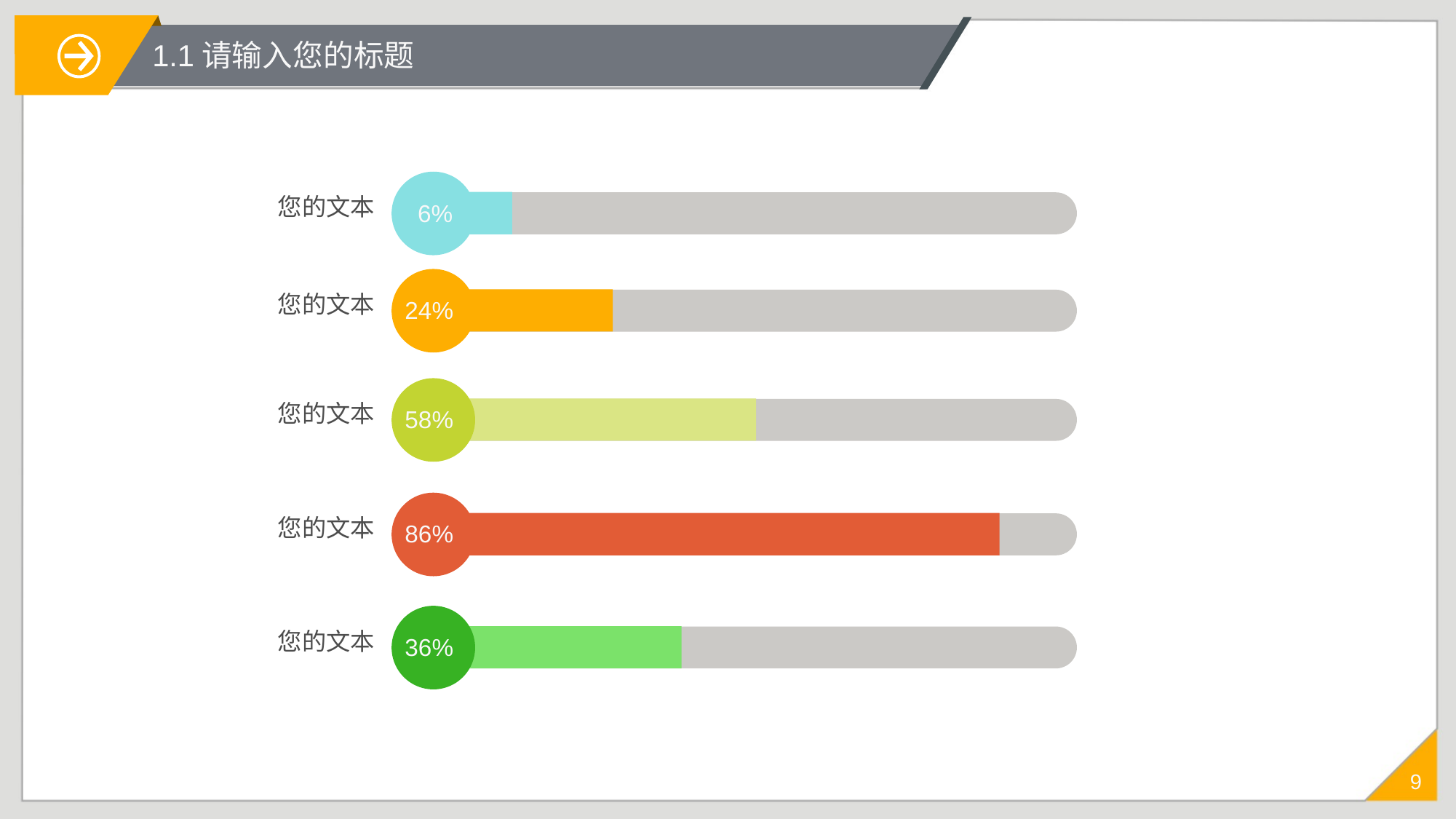

1.1请输入您的标题

您的文本

6%

您的文本

24%

您的文本

58%

您的文本

86%

您的文本

36%